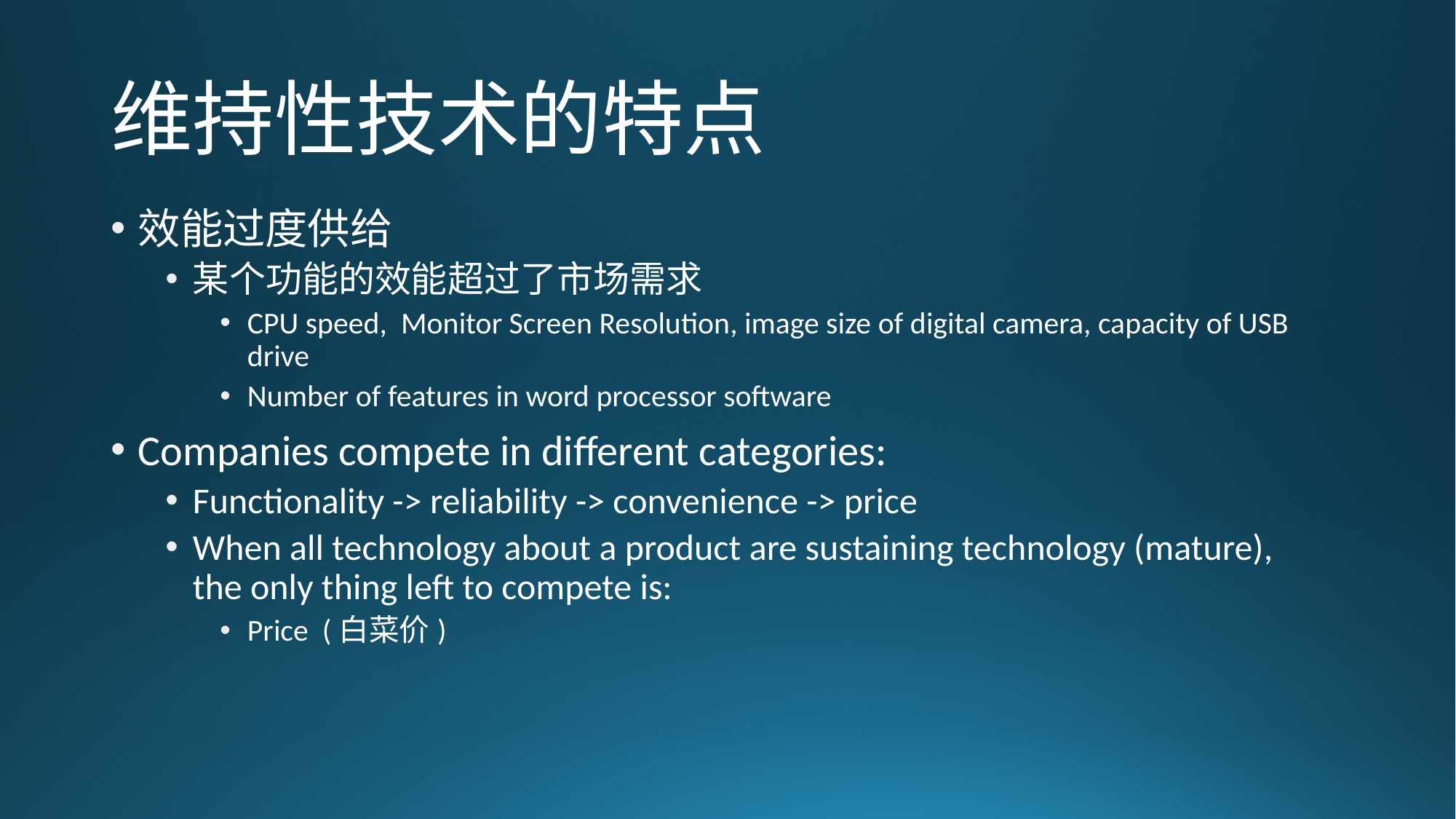

# 维持性技术的特点
效能过度供给
某个功能的效能超过了市场需求
CPU speed,  Monitor Screen Resolution, image size of digital camera, capacity of USB drive
Number of features in word processor software
Companies compete in different categories:
Functionality -> reliability -> convenience -> price
When all technology about a product are sustaining technology (mature), the only thing left to compete is:
Price  (白菜价)